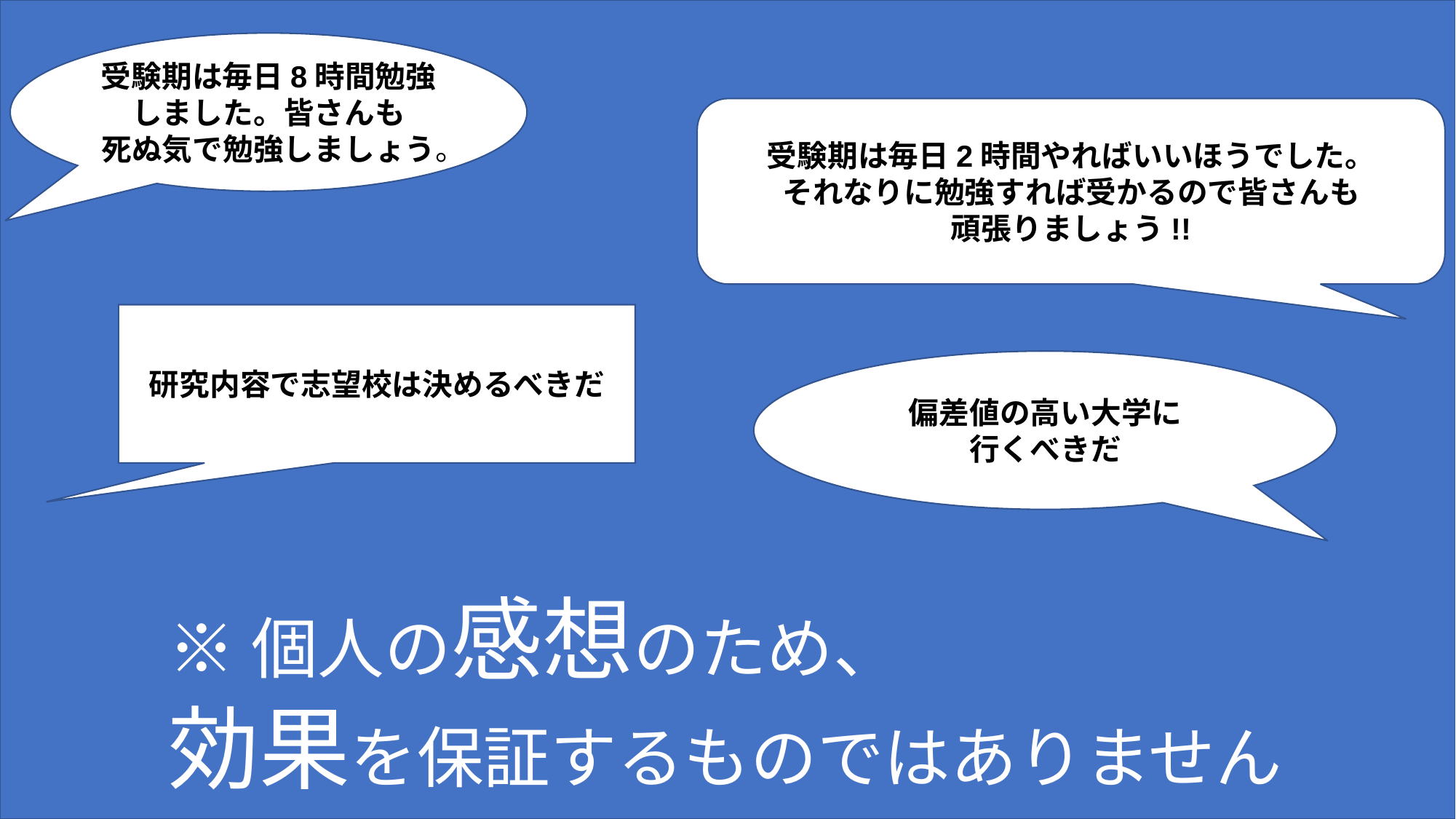

受験期は毎日8時間勉強しました。皆さんも
死ぬ気で勉強しましょう。
受験期は毎日2時間やればいいほうでした。
それなりに勉強すれば受かるので皆さんも
頑張りましょう!!
研究内容で志望校は決めるべきだ
偏差値の高い大学に
行くべきだ
※個人の感想のため、
効果を保証するものではありません